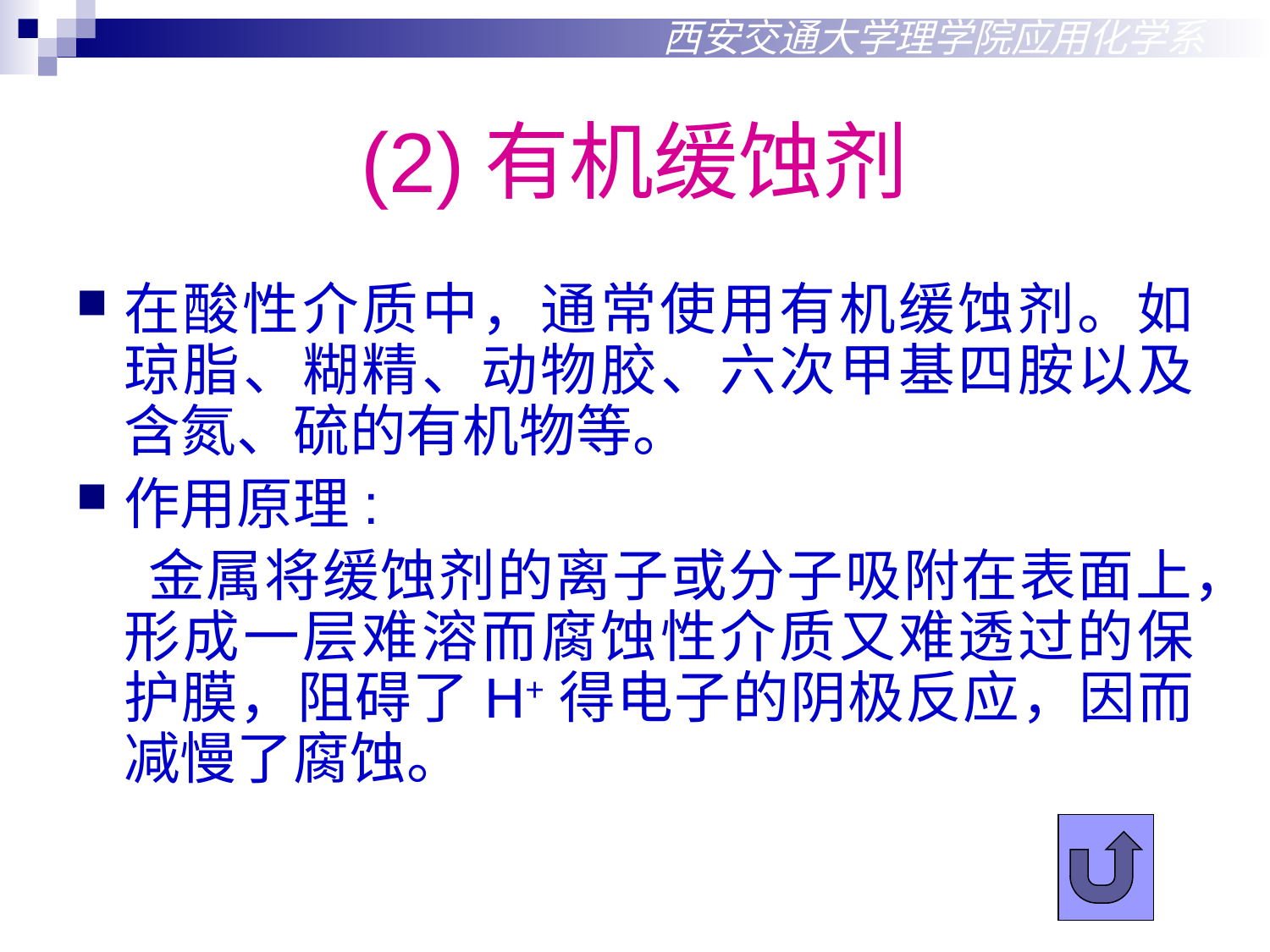

(2)有机缓蚀剂
在酸性介质中，通常使用有机缓蚀剂。如琼脂、糊精、动物胶、六次甲基四胺以及含氮、硫的有机物等。
作用原理:
    金属将缓蚀剂的离子或分子吸附在表面上，形成一层难溶而腐蚀性介质又难透过的保护膜，阻碍了H+得电子的阴极反应，因而减慢了腐蚀。
西安交通大学理学院应用化学系